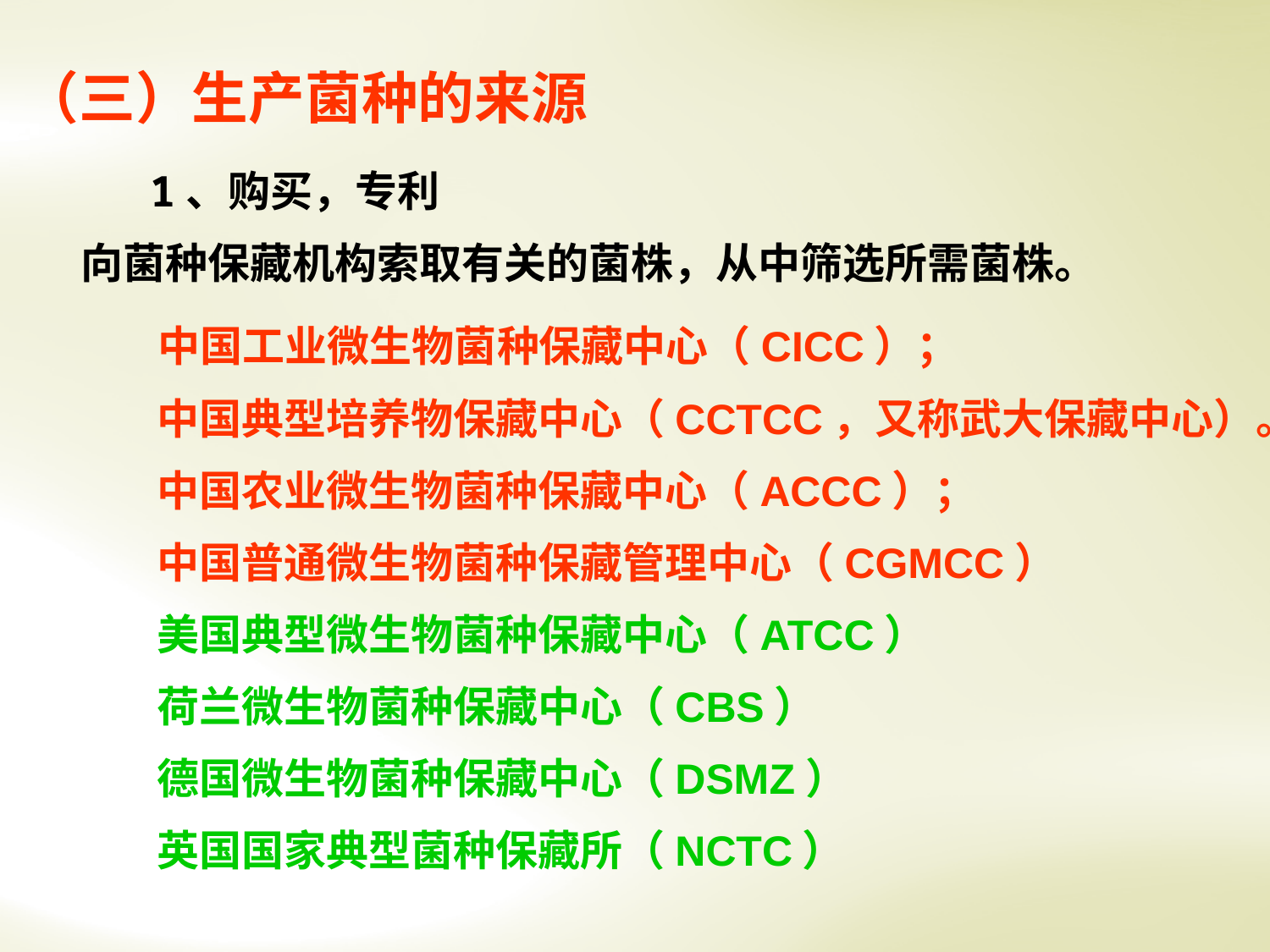

（三）生产菌种的来源
     1、购买，专利
     向菌种保藏机构索取有关的菌株，从中筛选所需菌株。
           中国工业微生物菌种保藏中心（CICC）；
             中国典型培养物保藏中心（CCTCC，又称武大保藏中心）。
             中国农业微生物菌种保藏中心（ACCC）；
             中国普通微生物菌种保藏管理中心（CGMCC）
             美国典型微生物菌种保藏中心（ATCC）
             荷兰微生物菌种保藏中心（CBS）
             德国微生物菌种保藏中心（DSMZ）
             英国国家典型菌种保藏所（NCTC）